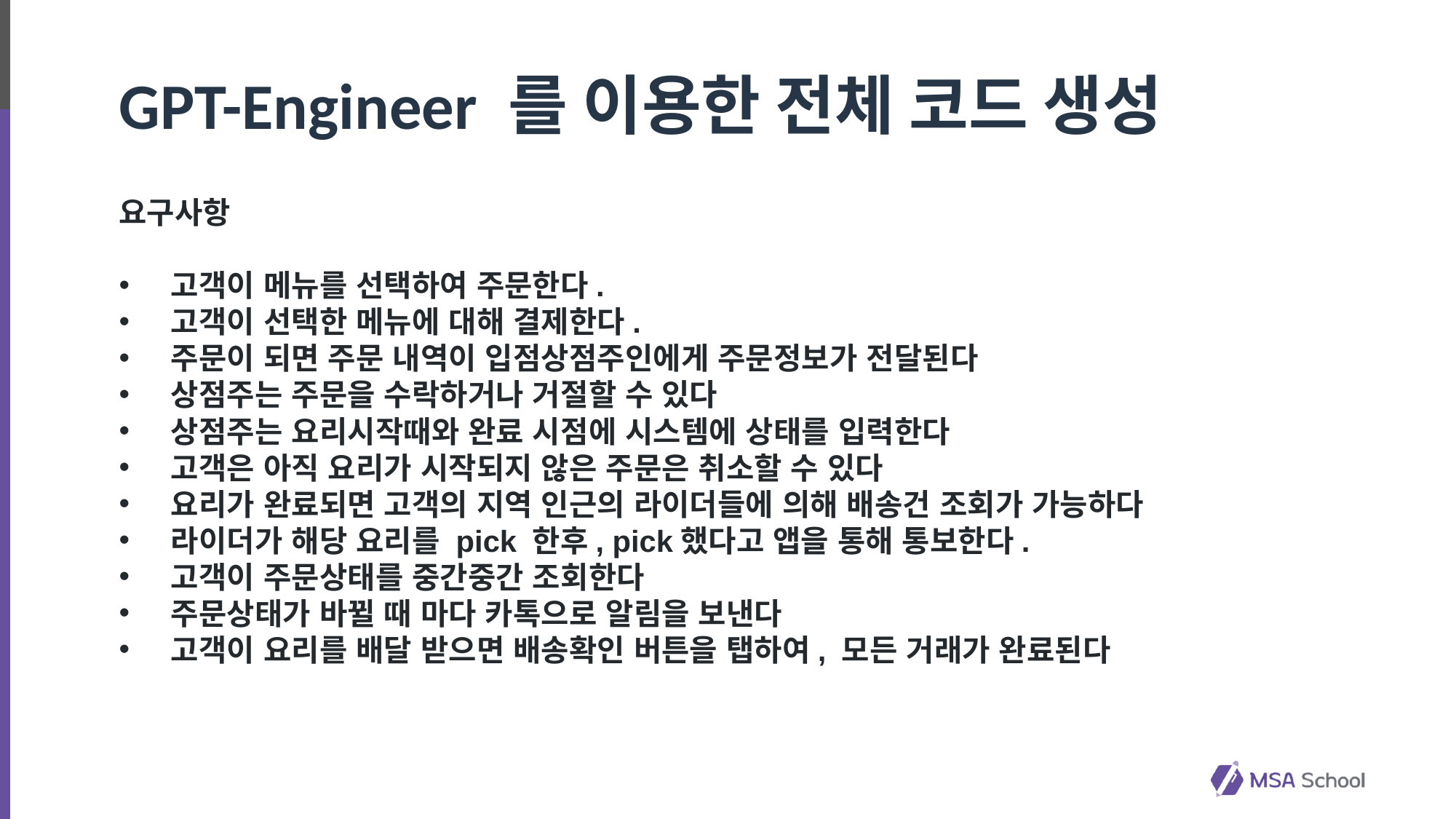

# GPT-Engineer 를 이용한 전체 코드 생성
요구사항

    고객이 메뉴를 선택하여 주문한다.
    고객이 선택한 메뉴에 대해 결제한다.
    주문이 되면 주문 내역이 입점상점주인에게 주문정보가 전달된다
    상점주는 주문을 수락하거나 거절할 수 있다
    상점주는 요리시작때와 완료 시점에 시스템에 상태를 입력한다
    고객은 아직 요리가 시작되지 않은 주문은 취소할 수 있다
    요리가 완료되면 고객의 지역 인근의 라이더들에 의해 배송건 조회가 가능하다
    라이더가 해당 요리를 pick 한후, pick했다고 앱을 통해 통보한다.
    고객이 주문상태를 중간중간 조회한다
    주문상태가 바뀔 때 마다 카톡으로 알림을 보낸다
    고객이 요리를 배달 받으면 배송확인 버튼을 탭하여, 모든 거래가 완료된다